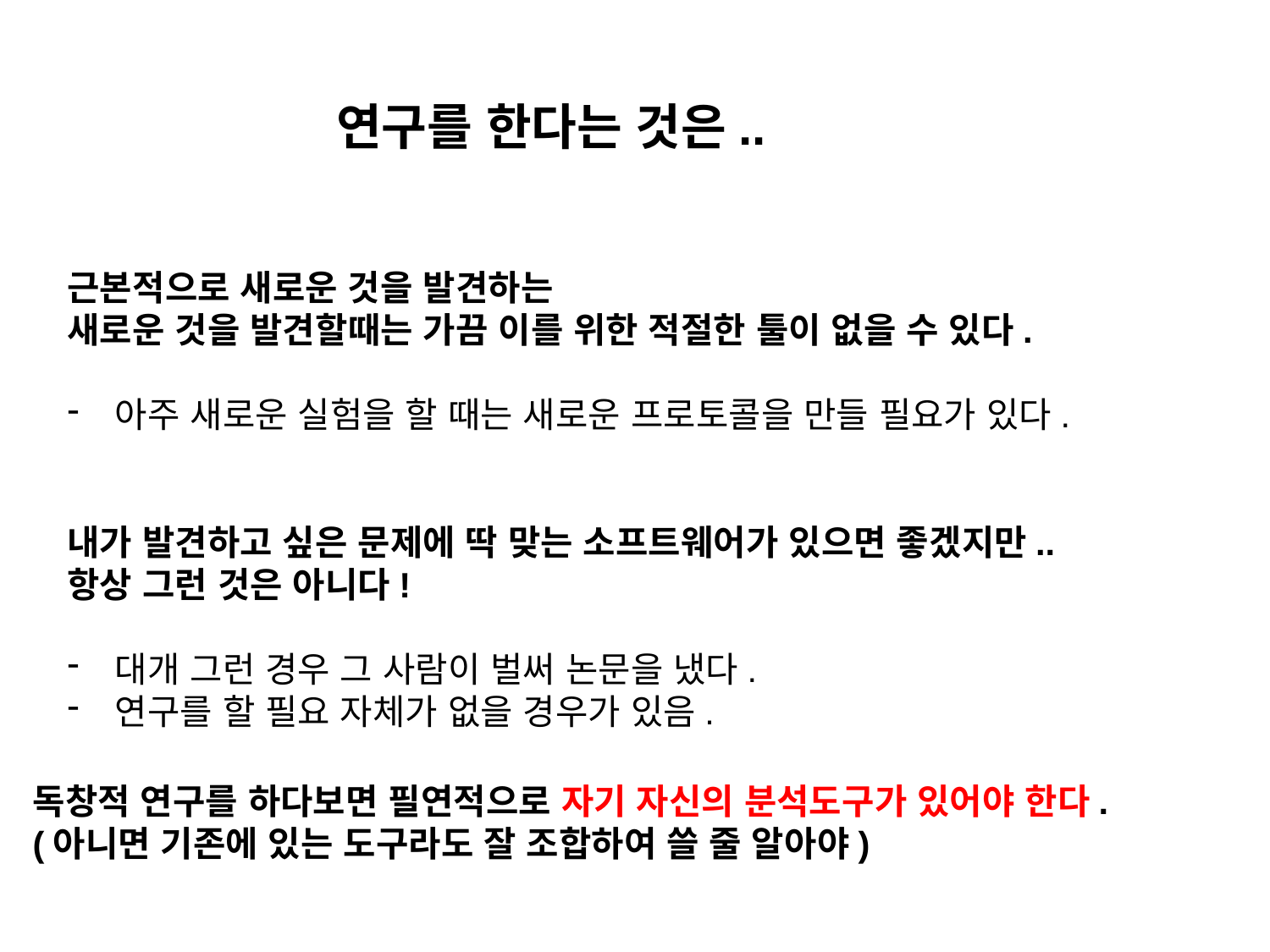

연구를 한다는 것은..
근본적으로 새로운 것을 발견하는
새로운 것을 발견할때는 가끔 이를 위한 적절한 툴이 없을 수 있다.

아주 새로운 실험을 할 때는 새로운 프로토콜을 만들 필요가 있다.

내가 발견하고 싶은 문제에 딱 맞는 소프트웨어가 있으면 좋겠지만..
항상 그런 것은 아니다!

대개 그런 경우 그 사람이 벌써 논문을 냈다.
연구를 할 필요 자체가 없을 경우가 있음.
# 독창적 연구를 하다보면 필연적으로 자기 자신의 분석도구가 있어야 한다. (아니면 기존에 있는 도구라도 잘 조합하여 쓸 줄 알아야)